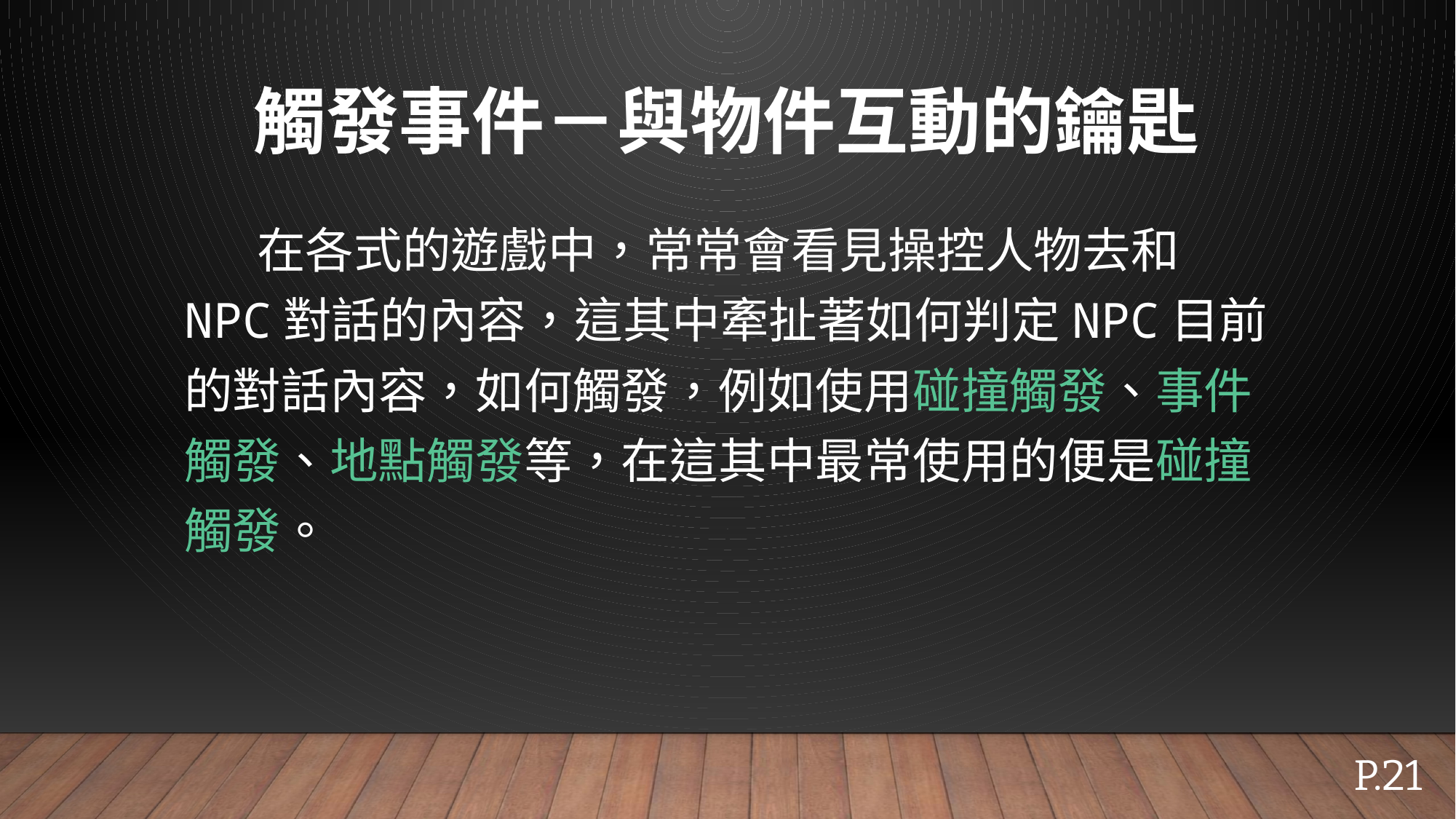

# 觸發事件－與物件互動的鑰匙
　　在各式的遊戲中，常常會看見操控人物去和NPC對話的內容，這其中牽扯著如何判定NPC目前的對話內容，如何觸發，例如使用碰撞觸發、事件觸發、地點觸發等，在這其中最常使用的便是碰撞觸發。

P.21